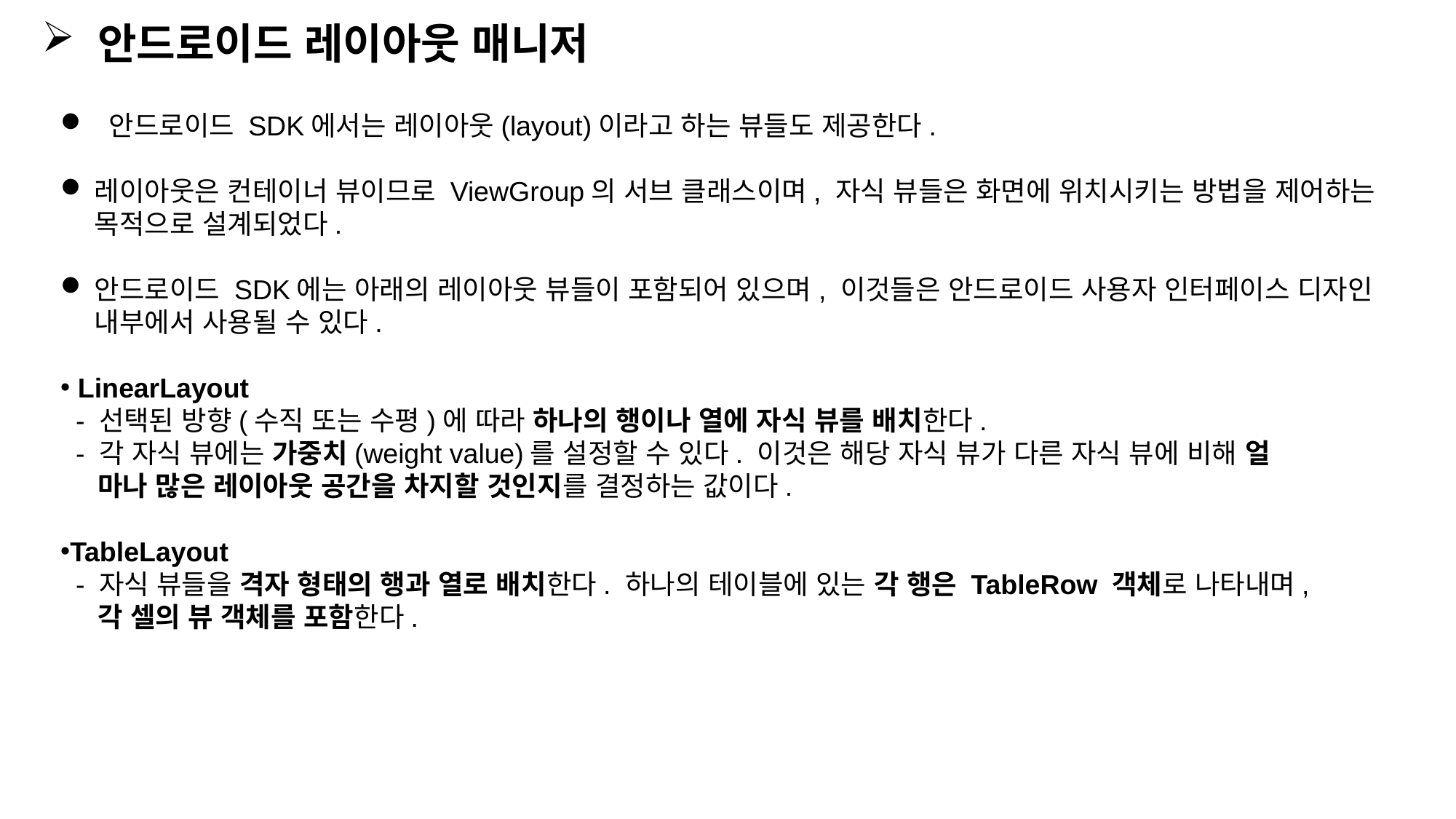

안드로이드 레이아웃 매니저
 안드로이드 SDK에서는 레이아웃(layout)이라고 하는 뷰들도 제공한다.

레이아웃은 컨테이너 뷰이므로 ViewGroup의 서브 클래스이며, 자식 뷰들은 화면에 위치시키는 방법을 제어하는 목적으로 설계되었다.

안드로이드 SDK에는 아래의 레이아웃 뷰들이 포함되어 있으며, 이것들은 안드로이드 사용자 인터페이스 디자인 내부에서 사용될 수 있다.
 LinearLayout
  - 선택된 방향(수직 또는 수평)에 따라 하나의 행이나 열에 자식 뷰를 배치한다.
  - 각 자식 뷰에는 가중치(weight value)를 설정할 수 있다. 이것은 해당 자식 뷰가 다른 자식 뷰에 비해 얼
    마나 많은 레이아웃 공간을 차지할 것인지를 결정하는 값이다.
TableLayout
  - 자식 뷰들을 격자 형태의 행과 열로 배치한다. 하나의 테이블에 있는 각 행은 TableRow 객체로 나타내며,
    각 셀의 뷰 객체를 포함한다.